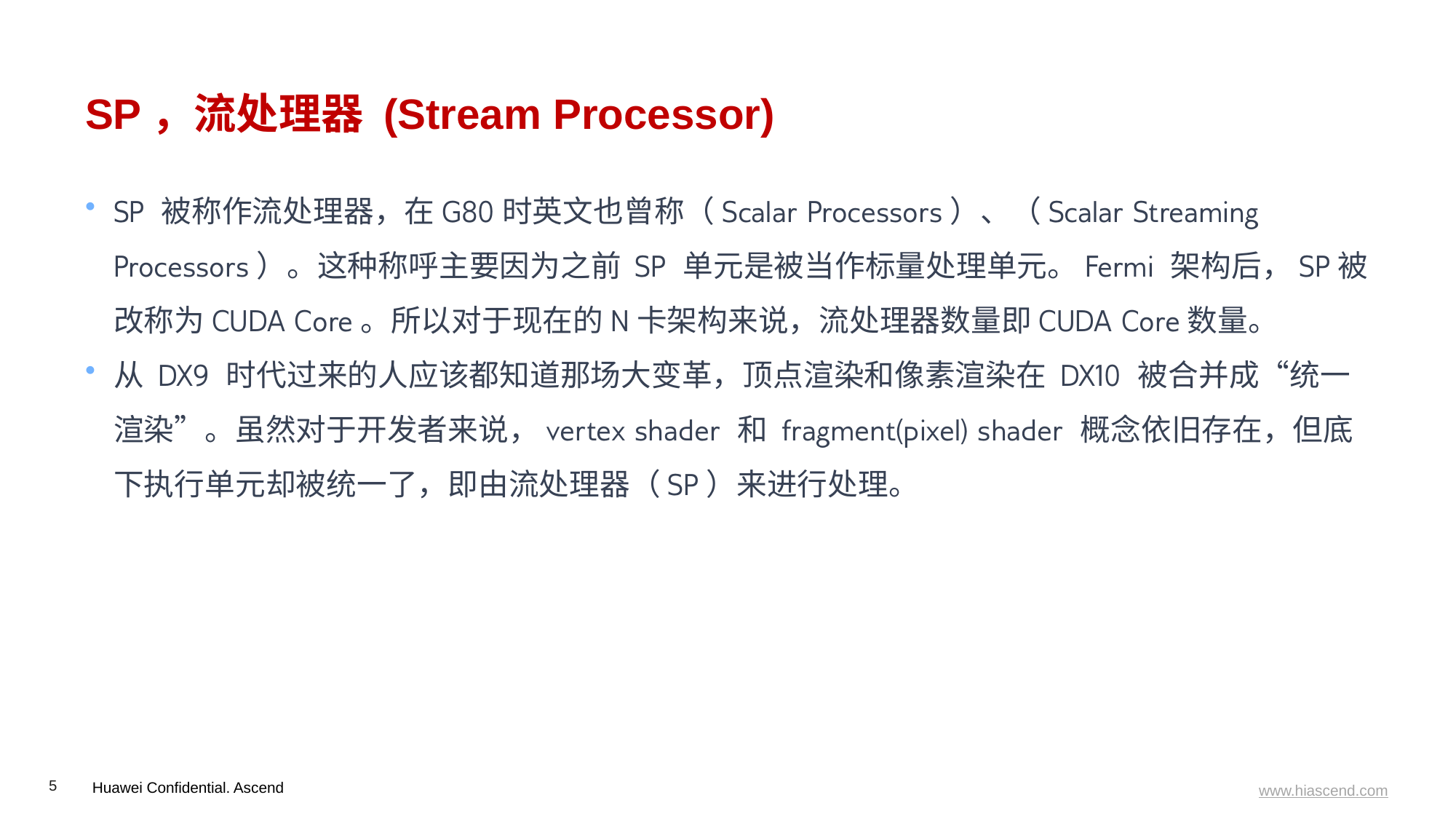

# SP，流处理器 (Stream Processor)
SP 被称作流处理器，在G80时英文也曾称（Scalar Processors）、（Scalar Streaming Processors）。这种称呼主要因为之前 SP 单元是被当作标量处理单元。Fermi 架构后，SP被改称为CUDA Core。所以对于现在的N卡架构来说，流处理器数量即CUDA Core数量。
从 DX9 时代过来的人应该都知道那场大变革，顶点渲染和像素渲染在 DX10 被合并成“统一渲染”。虽然对于开发者来说，vertex shader 和 fragment(pixel) shader 概念依旧存在，但底下执行单元却被统一了，即由流处理器（SP）来进行处理。